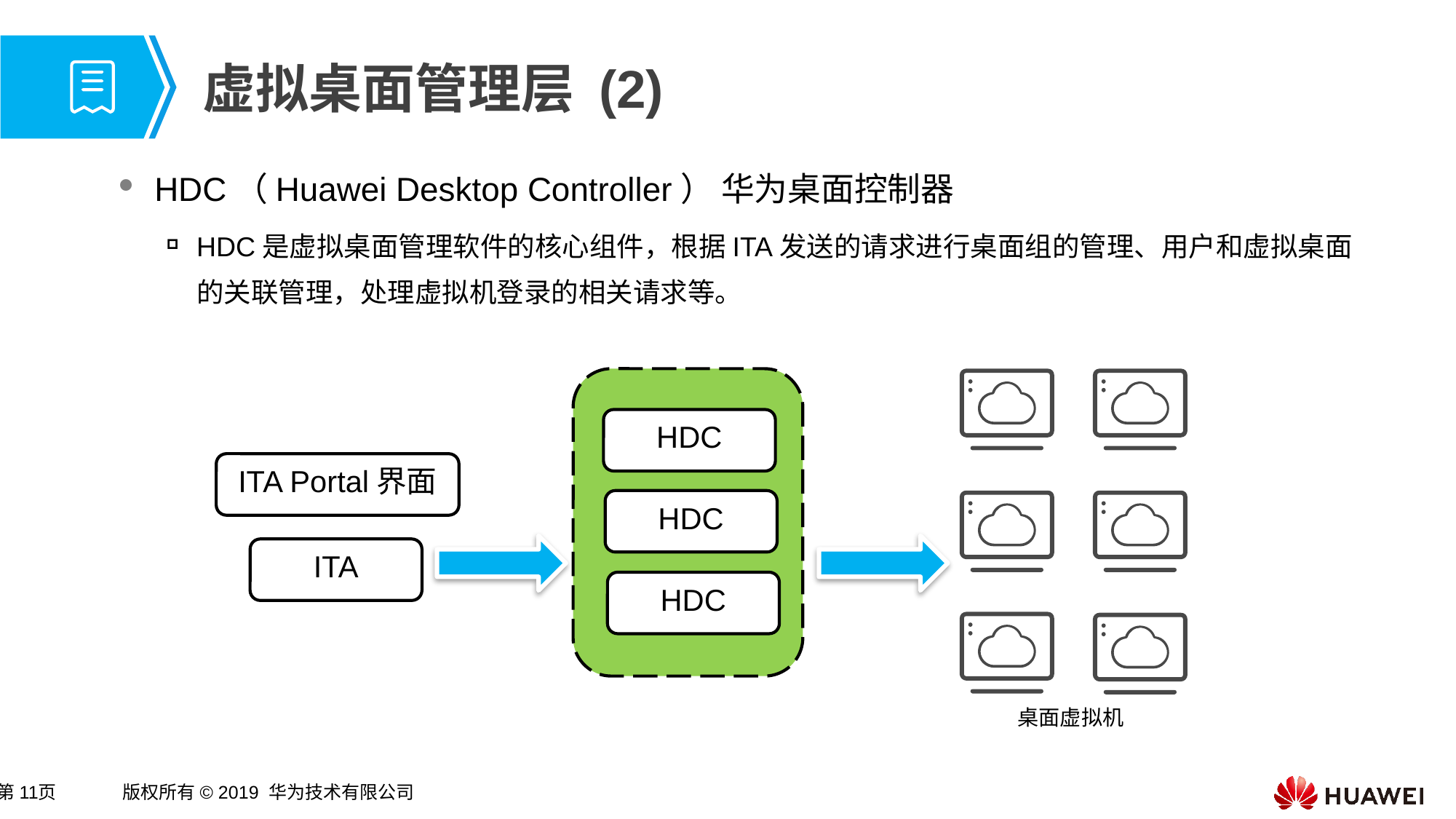

# 虚拟桌面管理层 (2)
HDC（Huawei Desktop Controller） 华为桌面控制器
HDC是虚拟桌面管理软件的核心组件，根据ITA发送的请求进行桌面组的管理、用户和虚拟桌面的关联管理，处理虚拟机登录的相关请求等。

HDC
ITA Portal界面
HDC

ITA
HDC

桌面虚拟机